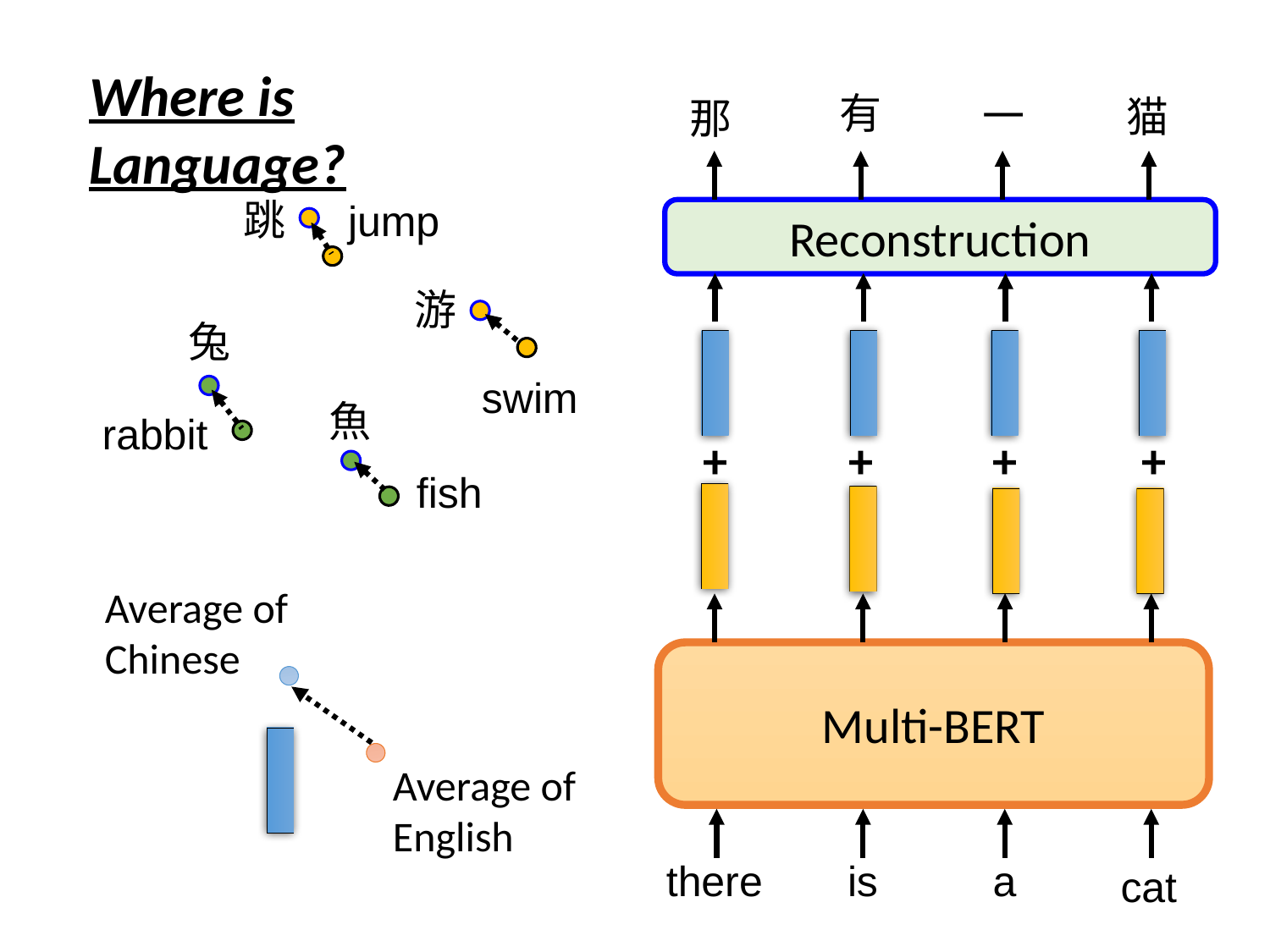

Where is Language?
有
一
猫
那
跳
jump
Reconstruction

游
兔

swim

魚

rabbit

+
+
+
+
fish

Average of Chinese
Multi-BERT

Average of English

is
there
a
cat